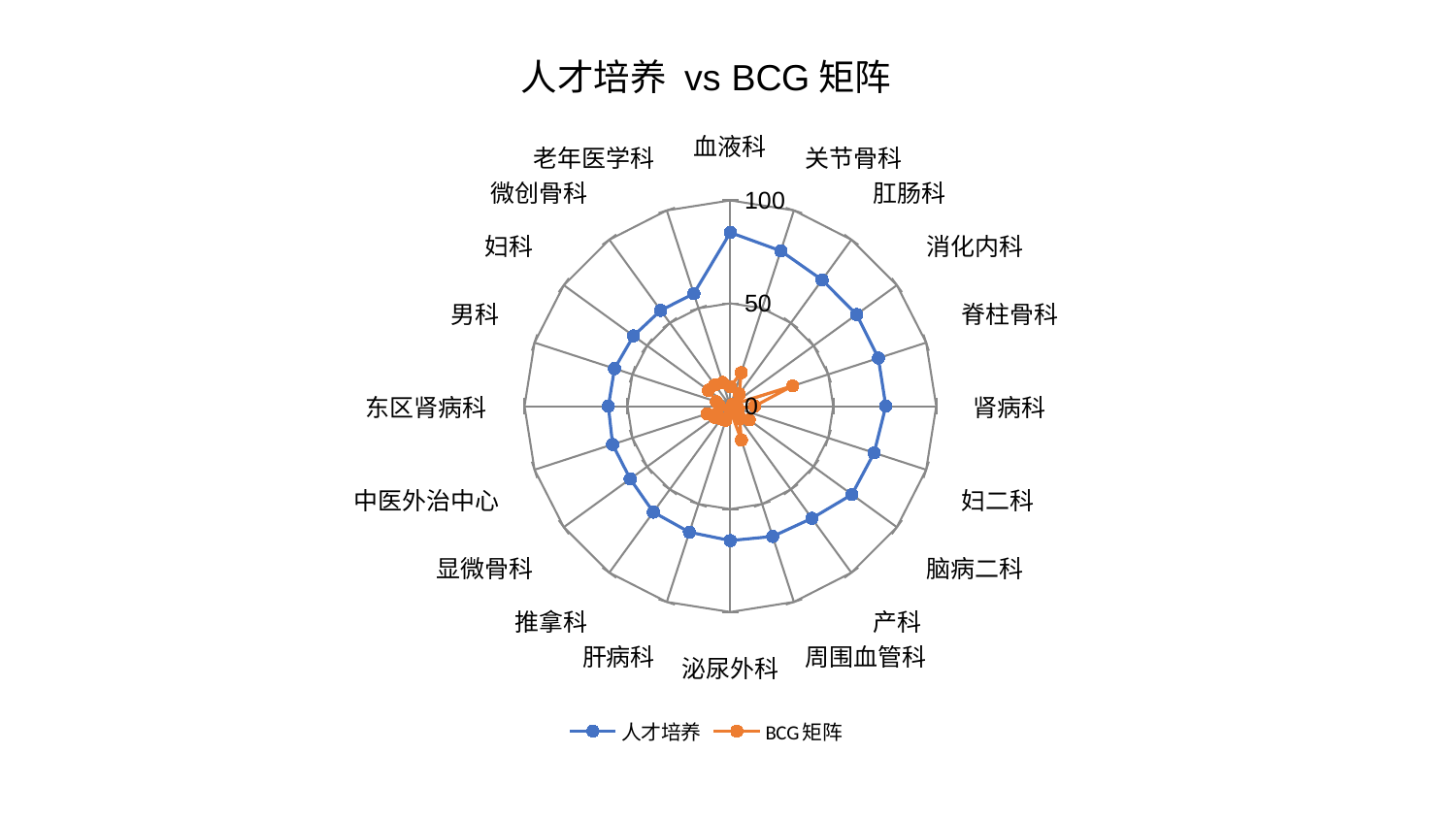

### Chart: 人才培养 vs BCG矩阵

| Category | 人才培养 | BCG矩阵 |
|---|---|---|
| 血液科 | 84.37218218112245 | 9.508846666248312 |
| 关节骨科 | 79.34434141451804 | 17.12059571239579 |
| 肛肠科 | 75.83685414687592 | 7.308789530693184 |
| 消化内科 | 75.8283273258149 | 1.3148365109105418 |
| 脊柱骨科 | 75.6007883653566 | 31.81446255757083 |
| 肾病科 | 75.50771437373781 | 11.732125142616876 |
| 妇二科 | 73.432106539045 | 4.115409838900674 |
| 脑病二科 | 73.00667005358784 | 11.31954169731042 |
| 产科 | 67.36976872866934 | 7.708337432564839 |
| 周围血管科 | 66.54192121287763 | 17.334239053465673 |
| 泌尿外科 | 65.29946907657724 | 2.054200725100482 |
| 肝病科 | 64.37488780134093 | 7.205167818621852 |
| 推拿科 | 63.654285720355354 | 7.681351255404609 |
| 显微骨科 | 60.146203379238976 | 9.287263603927721 |
| 中医外治中心 | 60.137255062551105 | 11.906136918162085 |
| 东区肾病科 | 59.26843856128114 | 5.259576464841146 |
| 男科 | 59.169167624336474 | 7.118673980581544 |
| 妇科 | 58.13871275783331 | 13.156249438531999 |
| 微创骨科 | 57.55171141744241 | 12.732791772193693 |
| 老年医学科 | 57.48499673050418 | 12.075522730688483 |
93